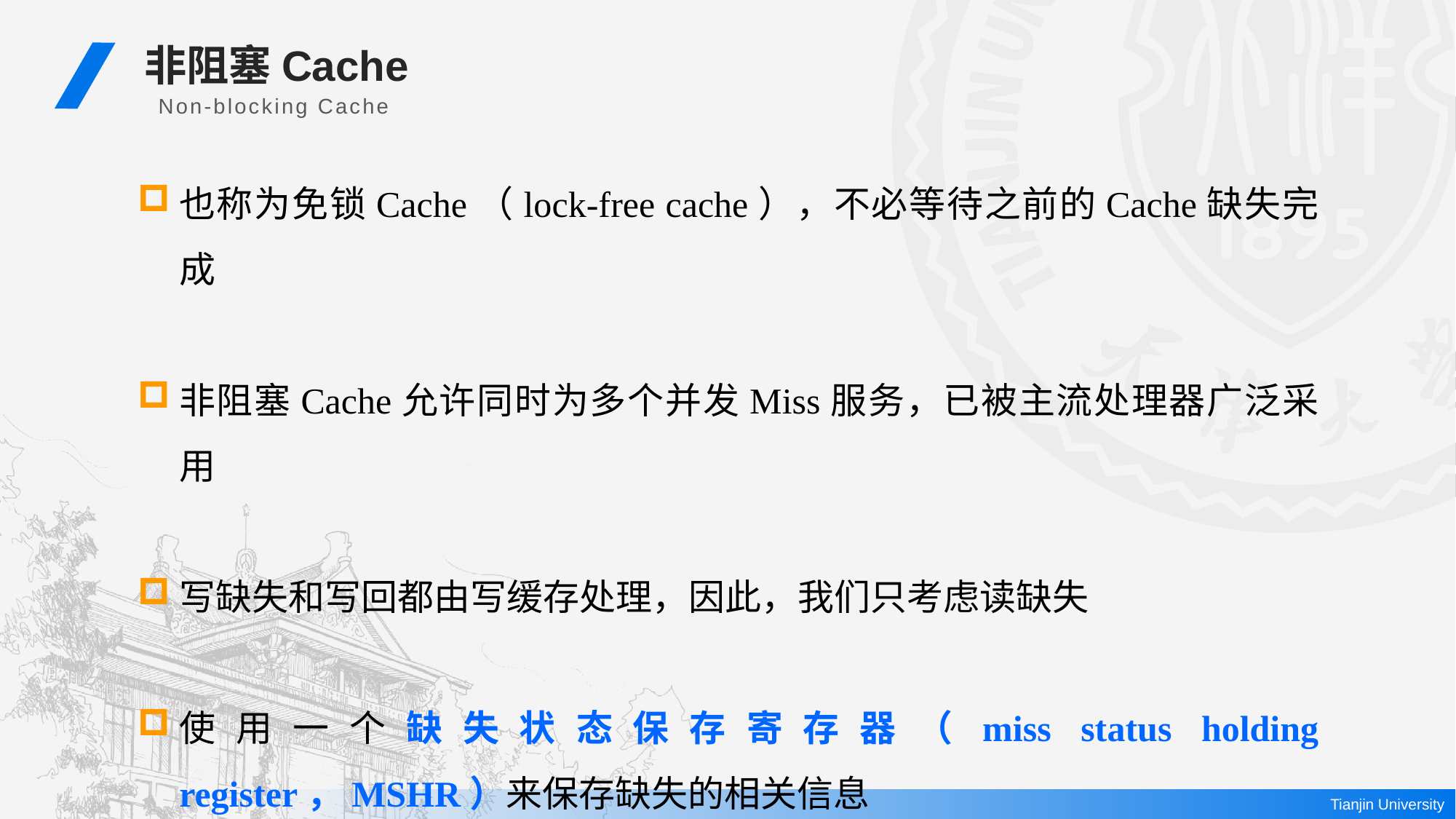

非阻塞Cache
  Non-blocking Cache
也称为免锁Cache（lock-free cache），不必等待之前的Cache缺失完成

非阻塞Cache允许同时为多个并发Miss服务，已被主流处理器广泛采用

写缺失和写回都由写缓存处理，因此，我们只考虑读缺失

使用一个缺失状态保存寄存器（miss status holding register，MSHR）来保存缺失的相关信息